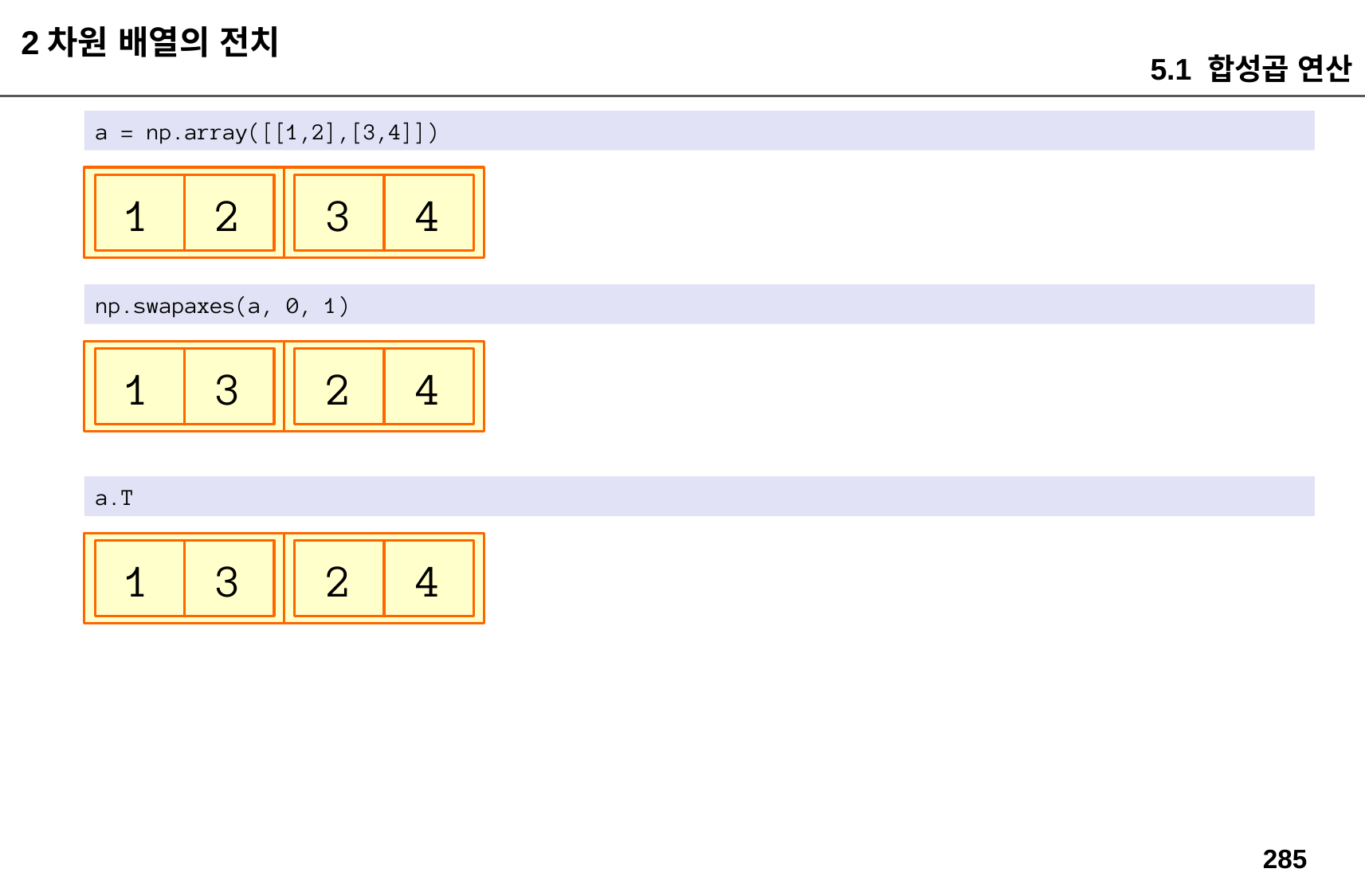

2차원 배열의 전치
5.1 합성곱 연산
a = np.array([[1,2],[3,4]])

1
2
3
4
np.swapaxes(a, 0, 1)

2
1
3
4
a.T

1
3
2
4